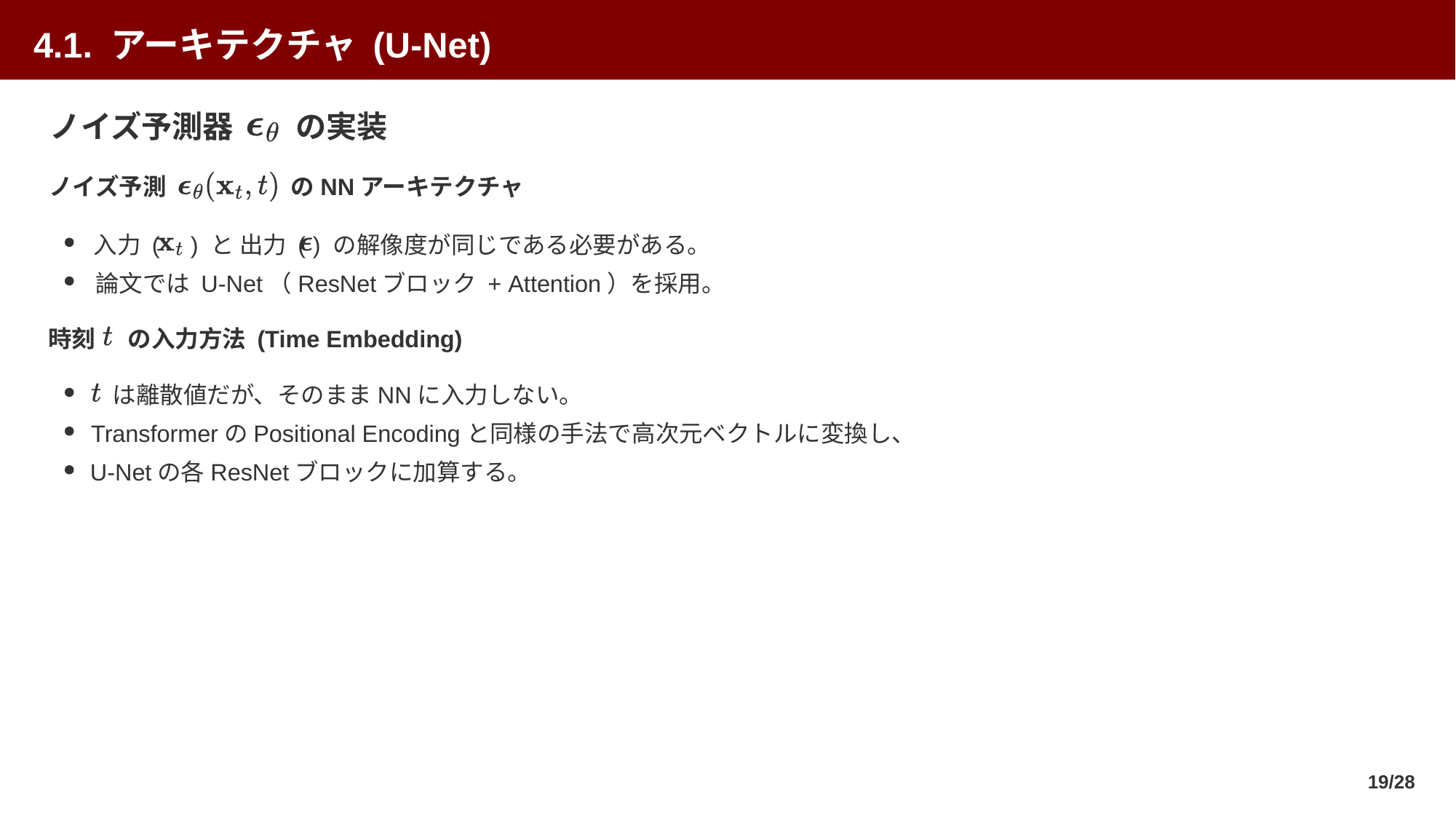

4.1. アーキテクチャ (U-Net)
ノイズ予測器
 の実装

ノイズ予測
 のNNアーキテクチャ

入力 (
) と 出力 (
) の解像度が同じである必要がある。

論文では U-Net（ResNetブロック + Attention）を採用。

時刻
 の入力方法 (Time Embedding)

 は離散値だが、そのままNNに入力しない。

TransformerのPositional Encodingと同様の手法で高次元ベクトルに変換し、

U-Netの各ResNetブロックに加算する。

19/28